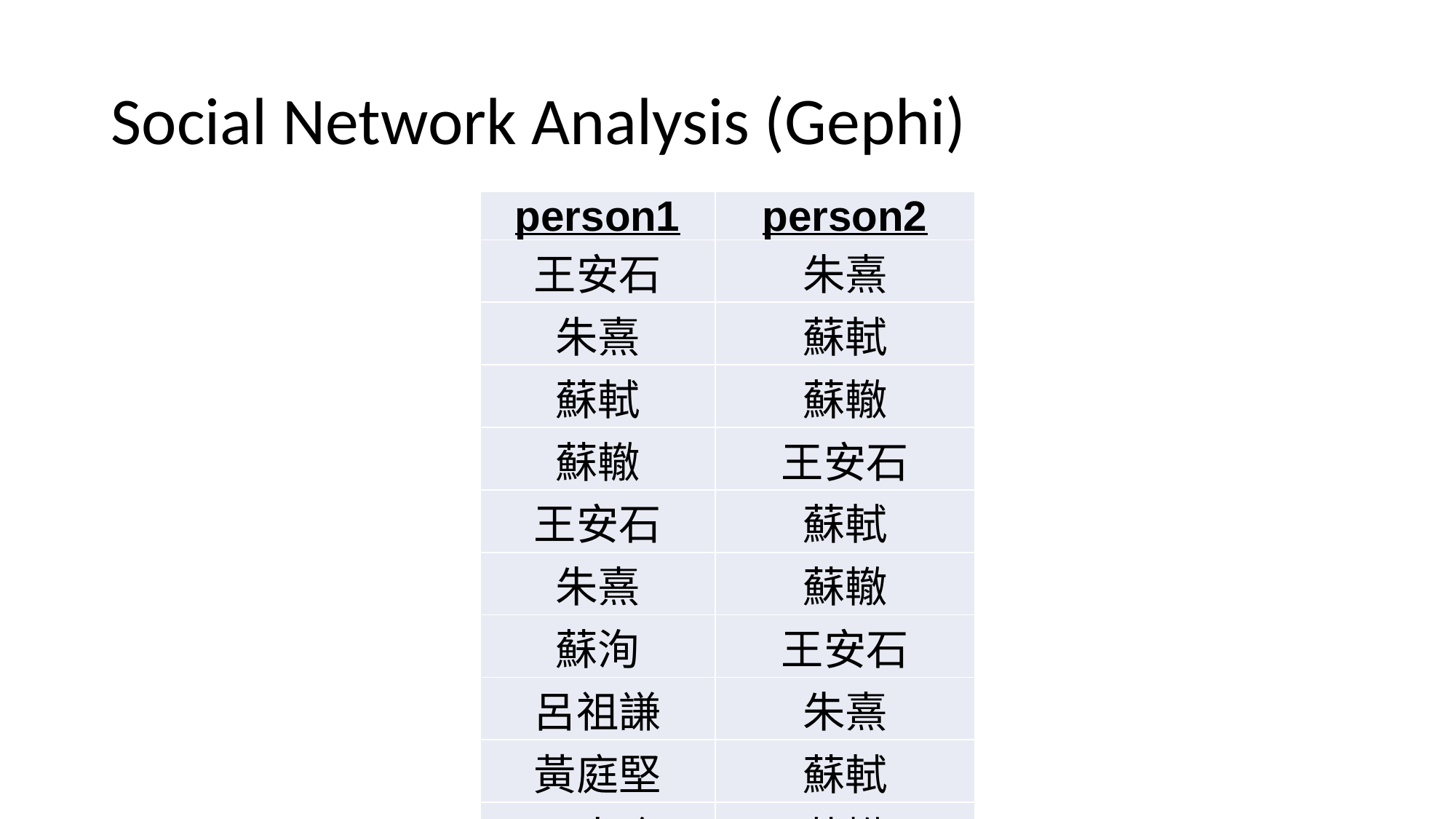

# Social Network Analysis (Gephi)
| person1 | person2 |
| --- | --- |
| 王安石 | 朱熹 |
| 朱熹 | 蘇軾 |
| 蘇軾 | 蘇轍 |
| 蘇轍 | 王安石 |
| 王安石 | 蘇軾 |
| 朱熹 | 蘇轍 |
| 蘇洵 | 王安石 |
| 呂祖謙 | 朱熹 |
| 黃庭堅 | 蘇軾 |
| 呂大臨 | 蘇轍 |